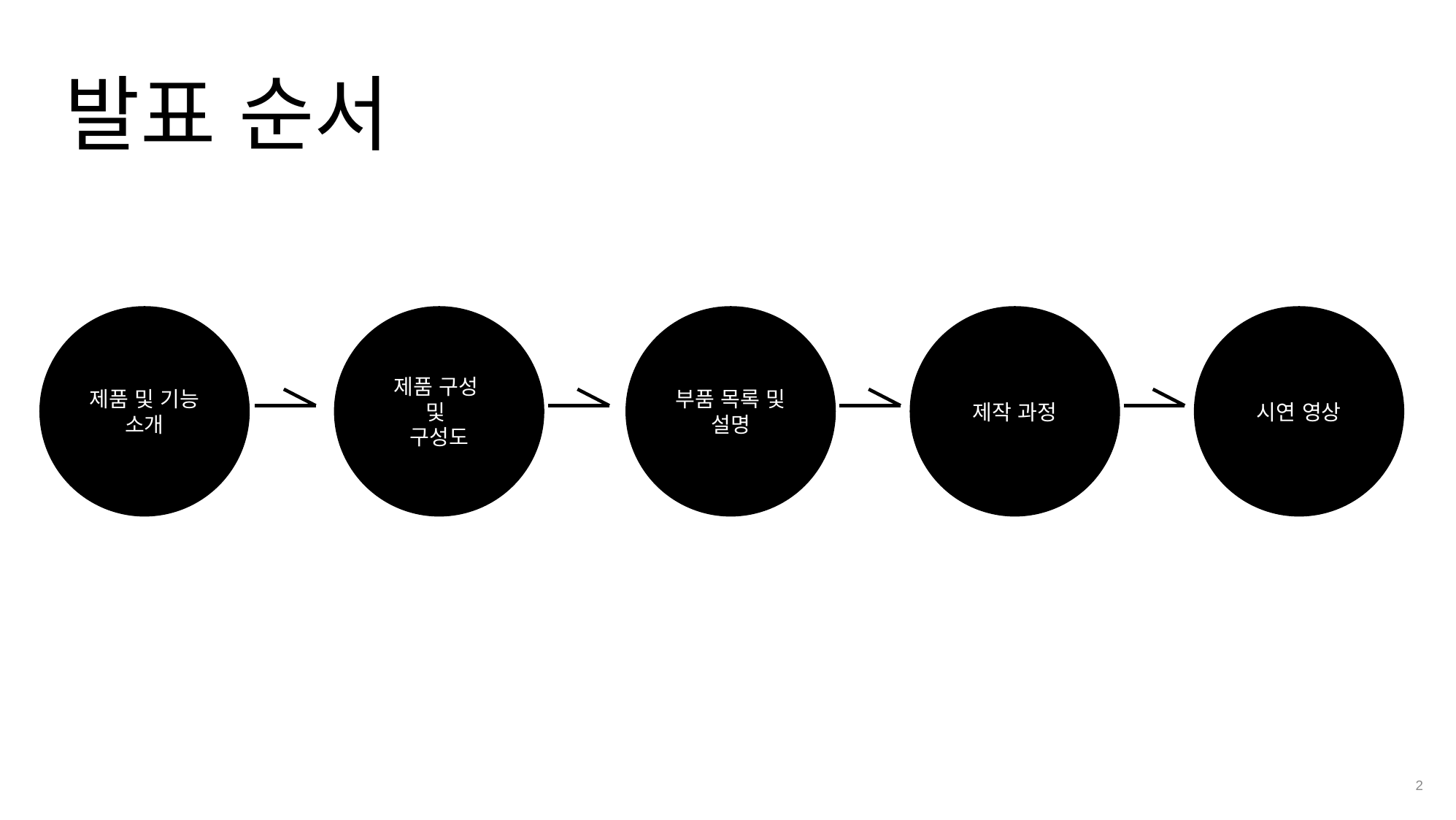

발표 순서
제품 및 기능
소개
제품 구성
및
구성도
부품 목록 및 설명
제작 과정
시연 영상
2